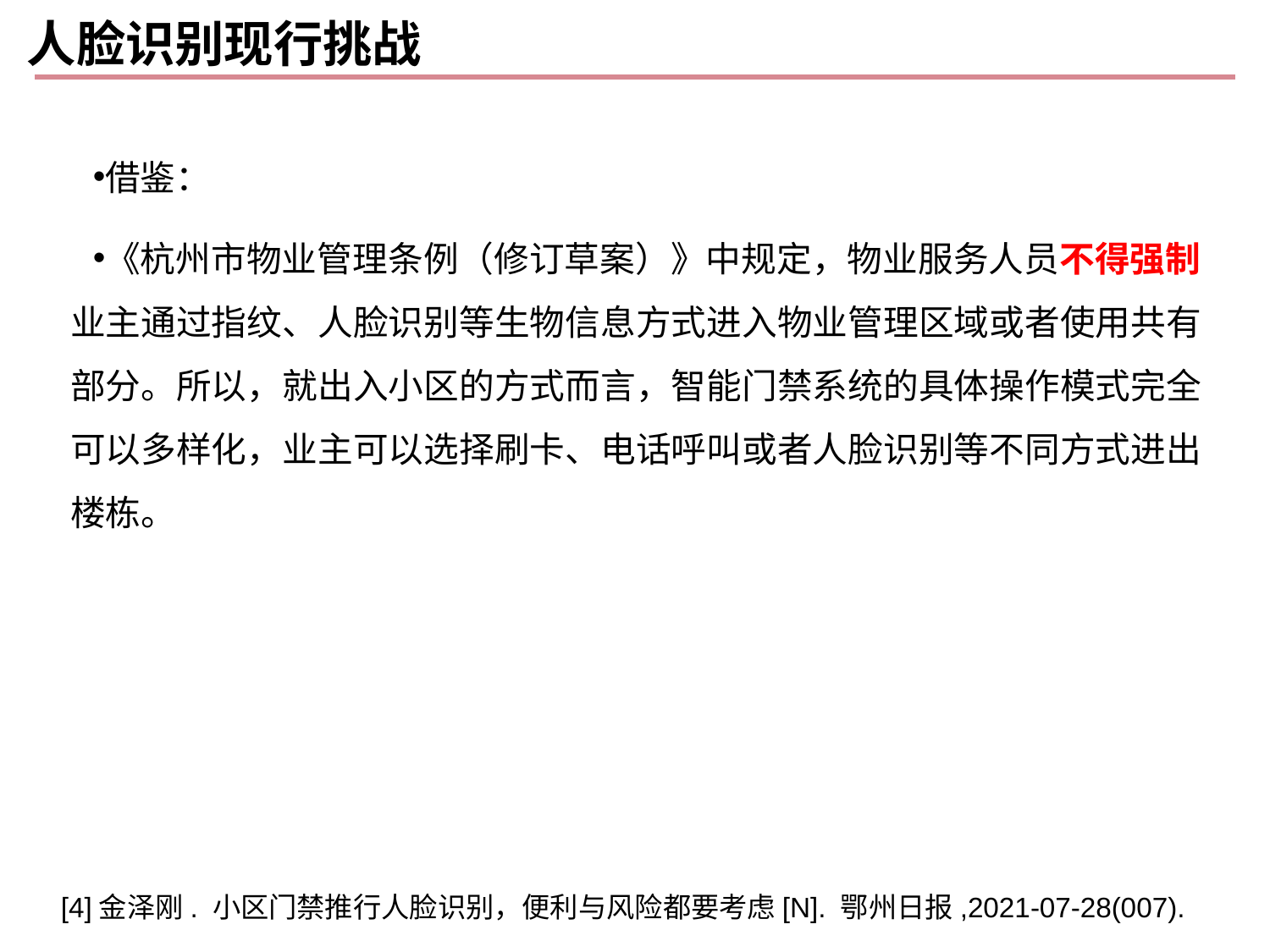

# 人脸识别现行挑战
借鉴：
《杭州市物业管理条例（修订草案）》中规定，物业服务人员不得强制业主通过指纹、人脸识别等生物信息方式进入物业管理区域或者使用共有部分。所以，就出入小区的方式而言，智能门禁系统的具体操作模式完全可以多样化，业主可以选择刷卡、电话呼叫或者人脸识别等不同方式进出楼栋。
[4]金泽刚. 小区门禁推行人脸识别，便利与风险都要考虑[N]. 鄂州日报,2021-07-28(007).